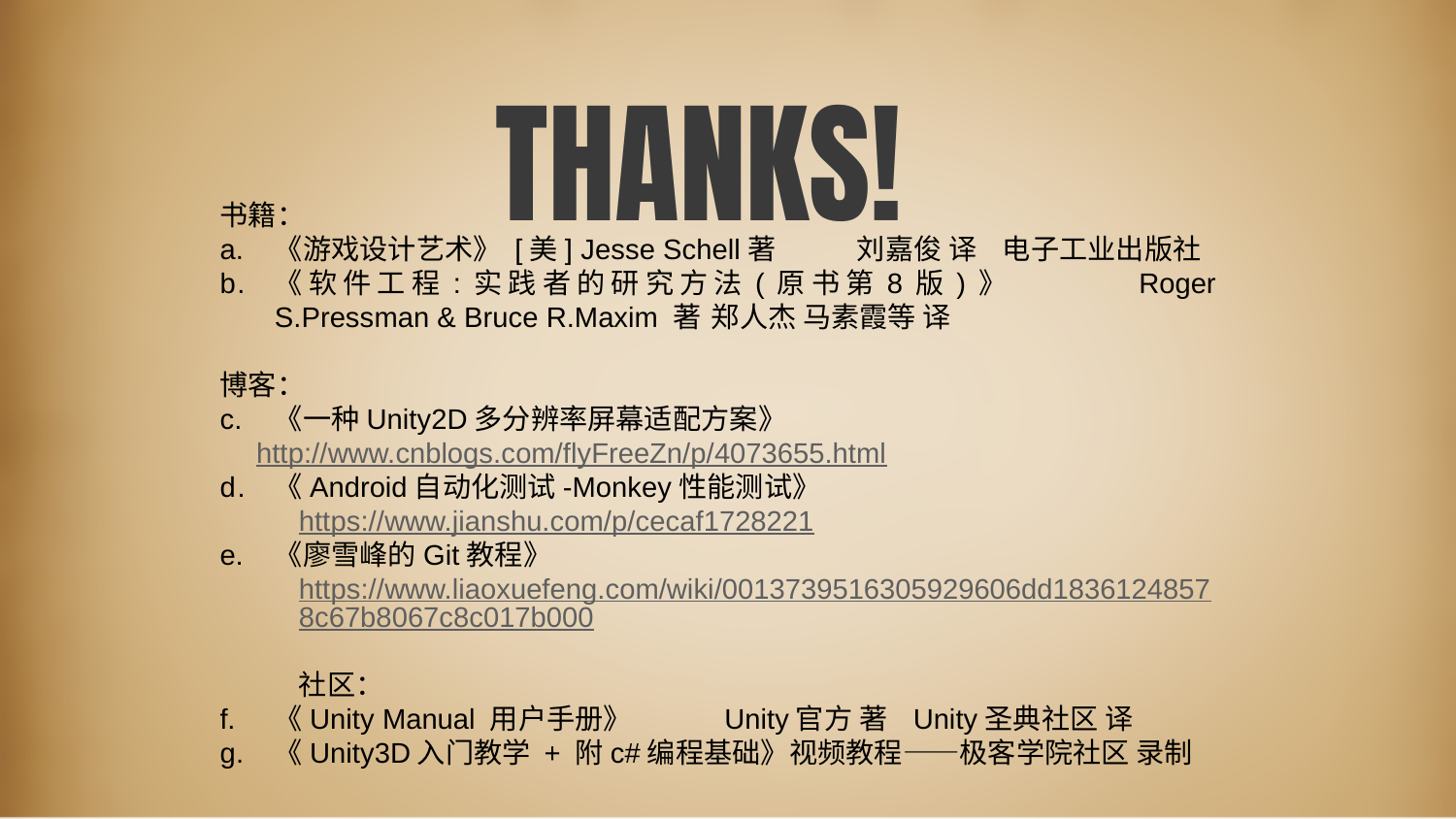

THANKS!
书籍：
《游戏设计艺术》 [美] Jesse Schell著	刘嘉俊 译	电子工业出版社
《软件工程:实践者的研究方法(原书第8版)》	Roger S.Pressman & Bruce R.Maxim 著‎	郑人杰 马素霞等 译

博客：
《一种Unity2D多分辨率屏幕适配方案》
http://www.cnblogs.com/flyFreeZn/p/4073655.html
《Android自动化测试-Monkey性能测试》
https://www.jianshu.com/p/cecaf1728221
《廖雪峰的Git教程》
https://www.liaoxuefeng.com/wiki/0013739516305929606dd18361248578c67b8067c8c017b000

社区：
《Unity Manual 用户手册》	 Unity官方 著   Unity圣典社区 译
《Unity3D入门教学 + 附c#编程基础》视频教程——极客学院社区 录制